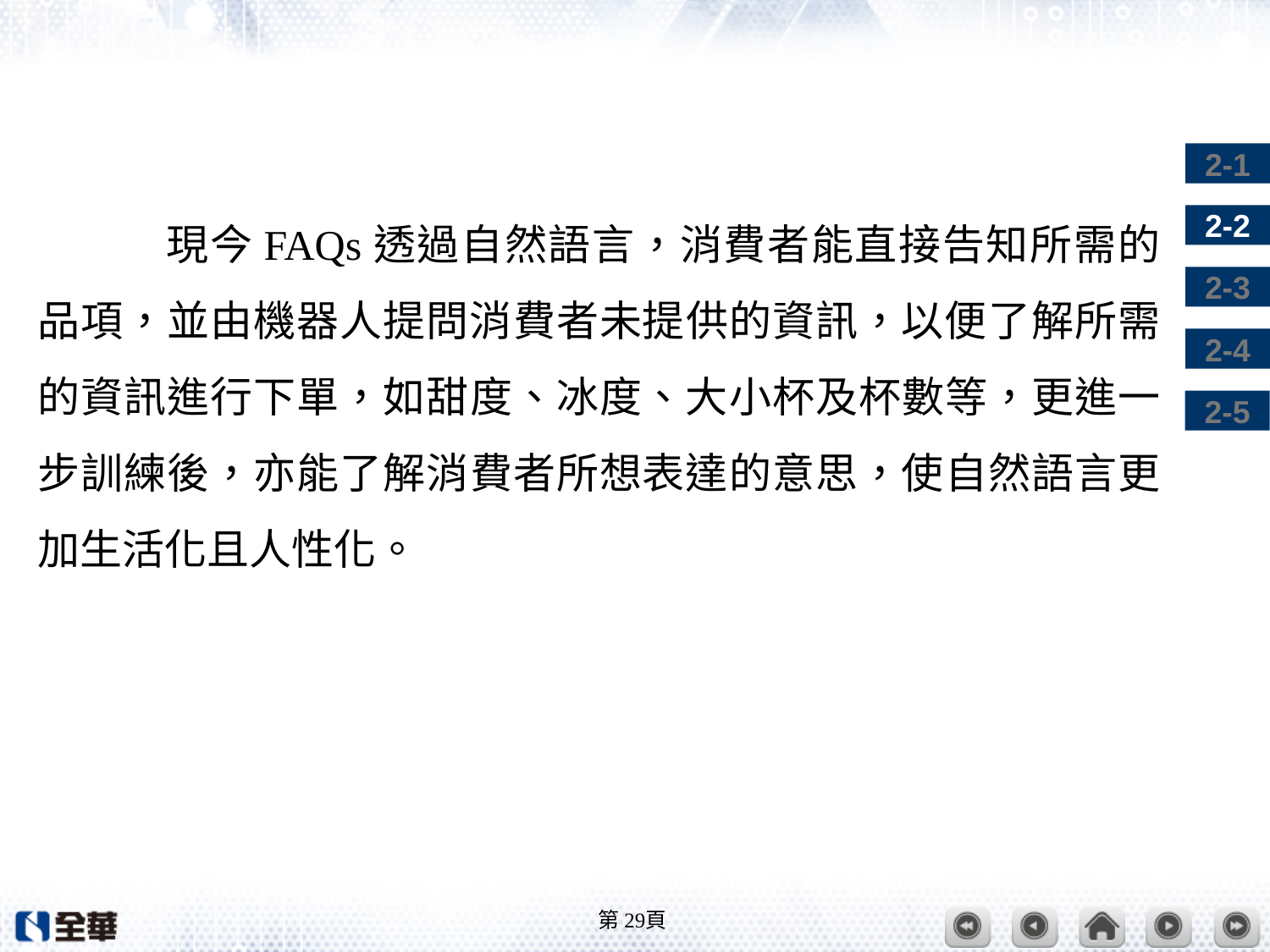

#
	現今FAQs透過自然語言，消費者能直接告知所需的品項，並由機器人提問消費者未提供的資訊，以便了解所需的資訊進行下單，如甜度、冰度、大小杯及杯數等，更進一步訓練後，亦能了解消費者所想表達的意思，使自然語言更加生活化且人性化。